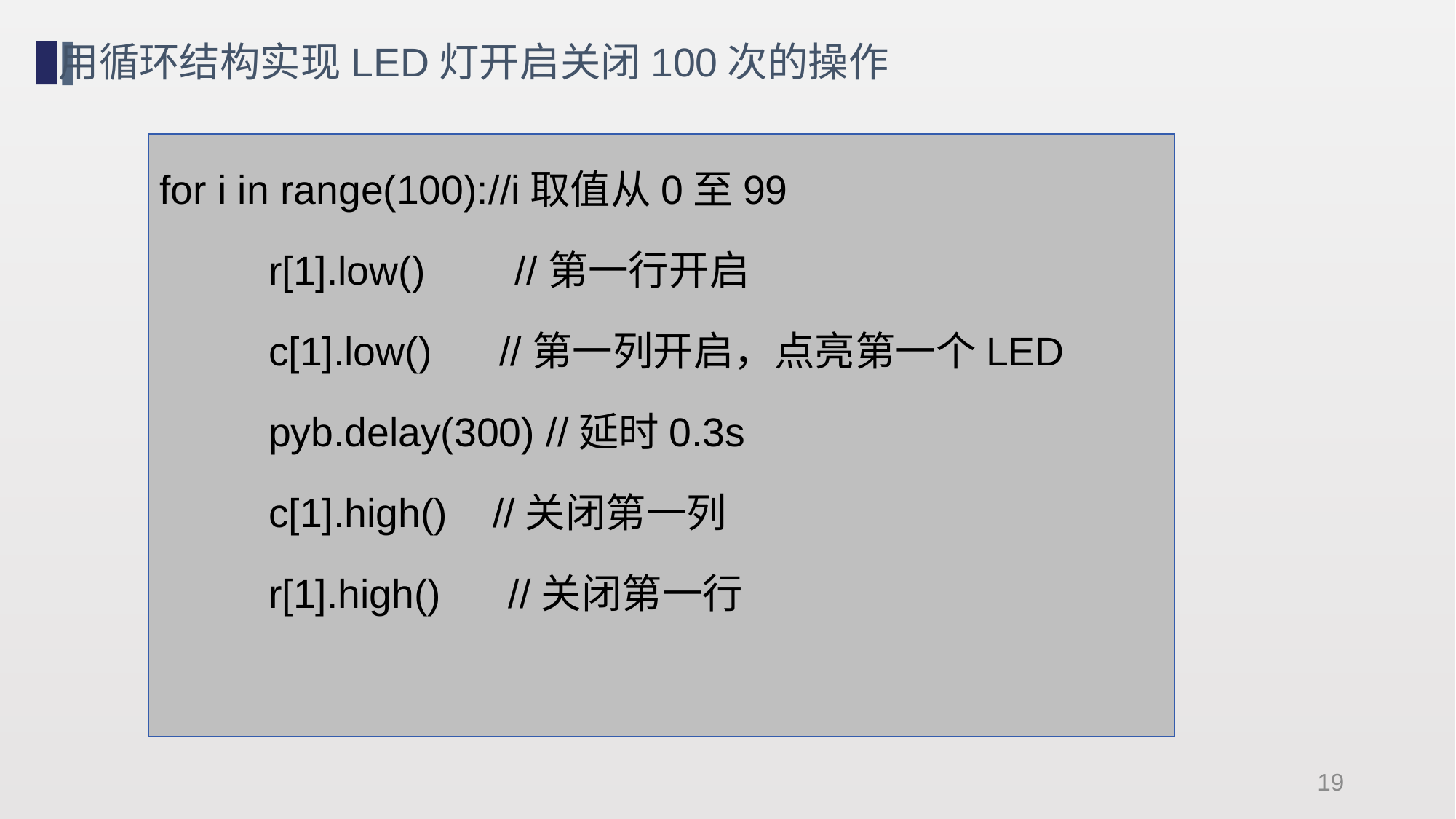

用循环结构实现LED灯开启关闭100次的操作

for i in range(100)://i取值从0至99
	r[1].low()        //第一行开启
	c[1].low()      //第一列开启，点亮第一个LED
	pyb.delay(300) //延时0.3s
	c[1].high()    //关闭第一列
	r[1].high()      //关闭第一行

19